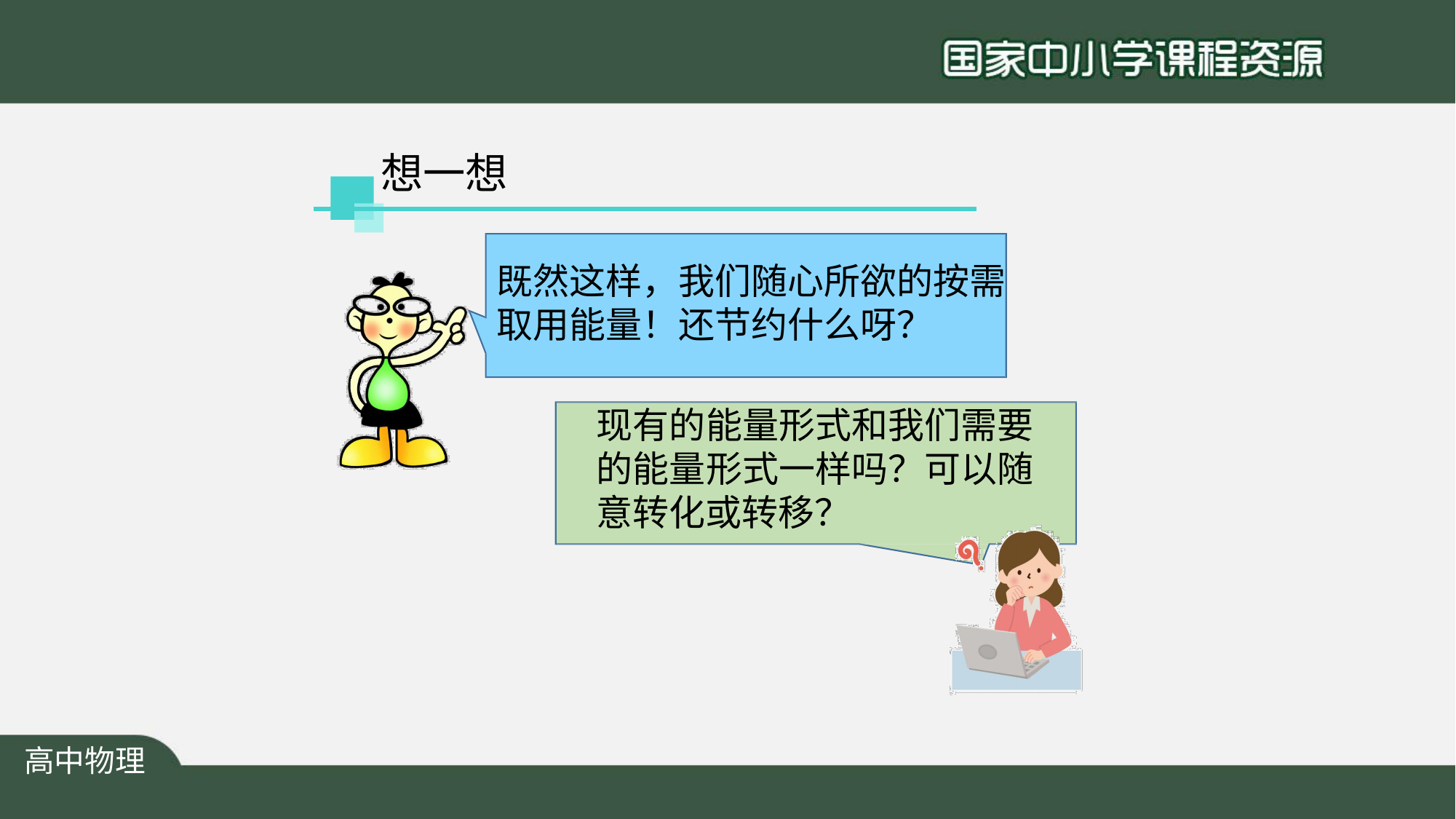

想一想

# 既然这样，我们随心所欲的按需 取用能量！还节约什么呀？

现有的能量形式和我们需要 的能量形式一样吗？可以随 意转化或转移？
高中物理